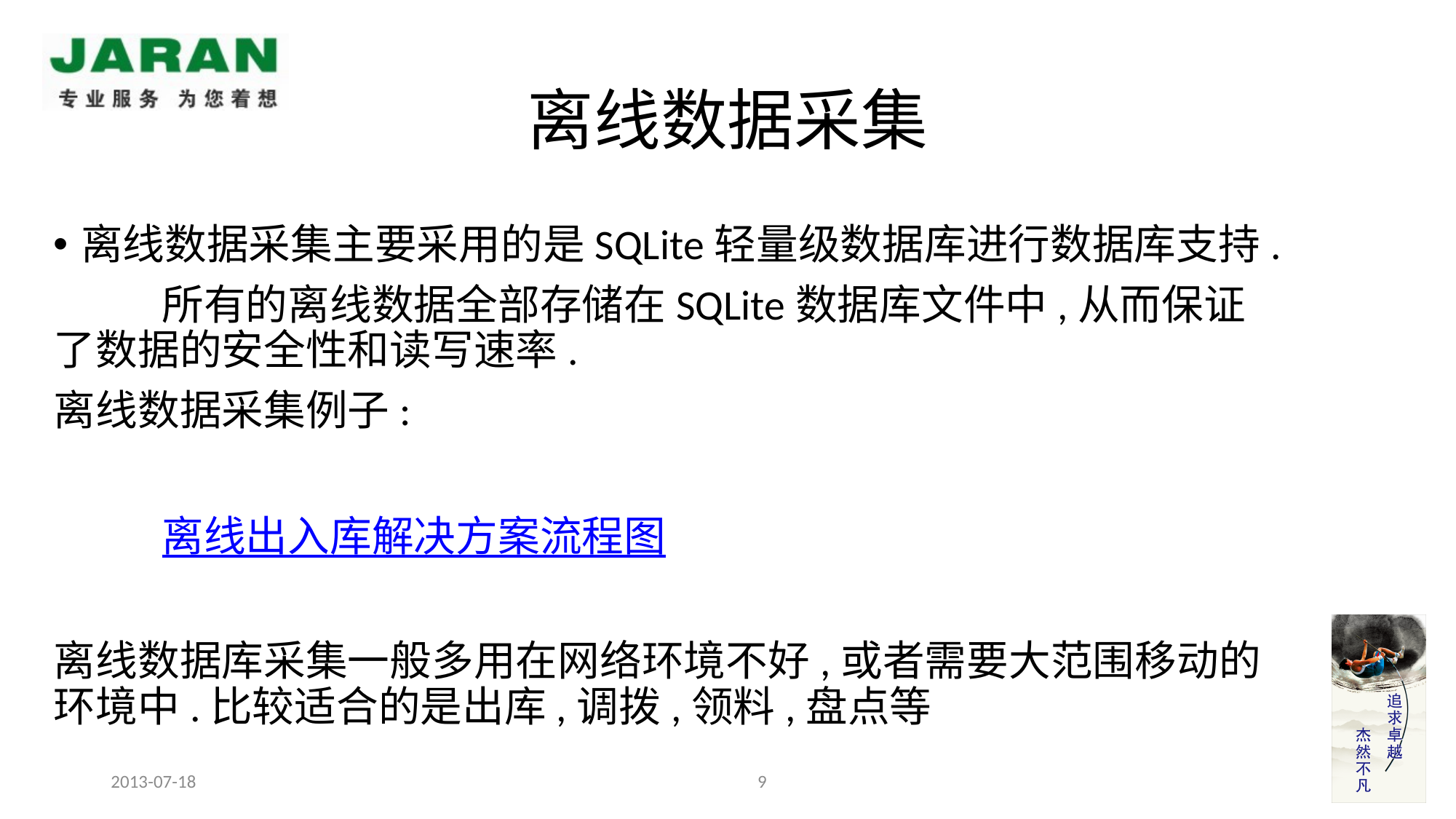

# 离线数据采集
离线数据采集主要采用的是SQLite轻量级数据库进行数据库支持.
	所有的离线数据全部存储在SQLite数据库文件中,从而保证了数据的安全性和读写速率.
离线数据采集例子:

	离线出入库解决方案流程图

离线数据库采集一般多用在网络环境不好,或者需要大范围移动的环境中.比较适合的是出库,调拨,领料,盘点等
9
2013-07-18